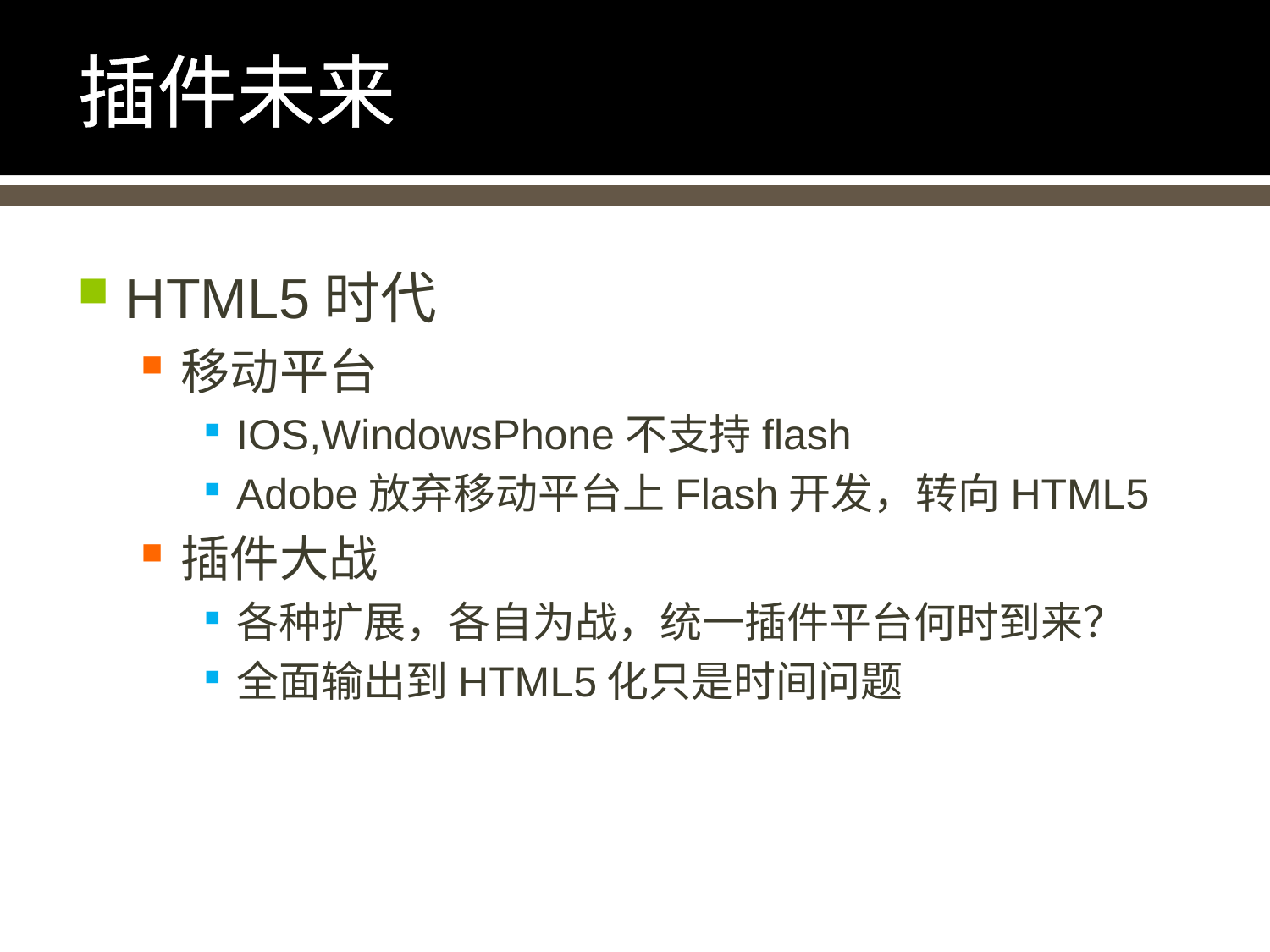

# 插件未来
HTML5时代
移动平台
IOS,WindowsPhone不支持flash
Adobe放弃移动平台上Flash开发，转向HTML5
插件大战
各种扩展，各自为战，统一插件平台何时到来？
全面输出到HTML5化只是时间问题